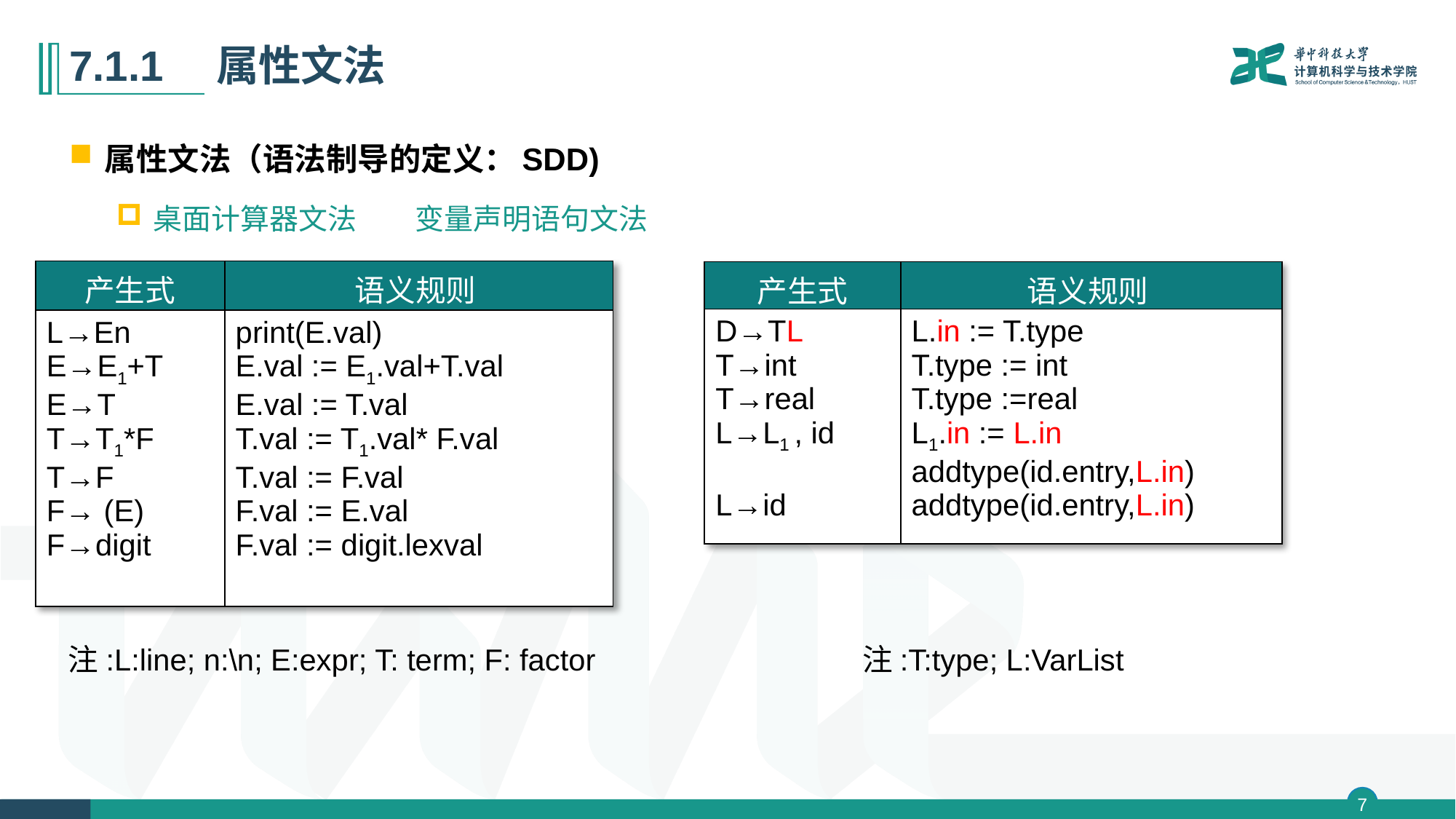

# 7.1.1　属性文法
属性文法（语法制导的定义：SDD)
桌面计算器文法				变量声明语句文法
| 产生式 | 语义规则 |
| --- | --- |
| L→En E→E1+T E→T T→T1\*F T→F F→ (E) F→digit | print(E.val) E.val := E1.val+T.val E.val := T.val T.val := T1.val\* F.val T.val := F.val F.val := E.val F.val := digit.lexval |
| 产生式 | 语义规则 |
| --- | --- |
| D→TL T→int T→real L→L1 , id L→id | L.in := T.type T.type := int T.type :=real L1.in := L.in addtype(id.entry,L.in) addtype(id.entry,L.in) |
注:L:line; n:\n; E:expr; T: term; F: factor
注:T:type; L:VarList